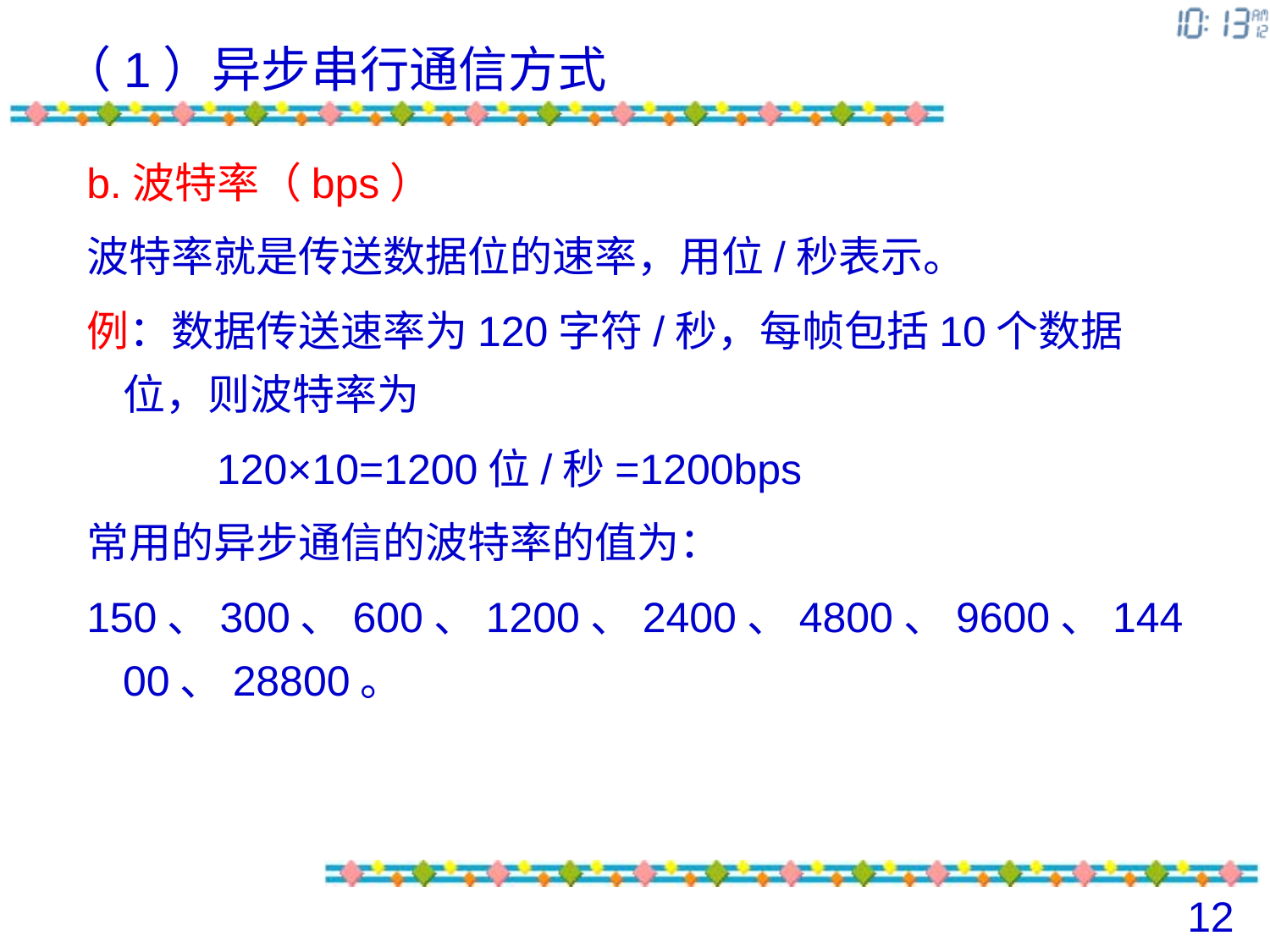

（1）异步串行通信方式
b.波特率（bps）
波特率就是传送数据位的速率，用位/秒表示。
例：数据传送速率为120字符/秒，每帧包括10个数据位，则波特率为
           120×10=1200位/秒=1200bps
常用的异步通信的波特率的值为：
150、300、600、1200、2400、4800、9600、14400、28800。